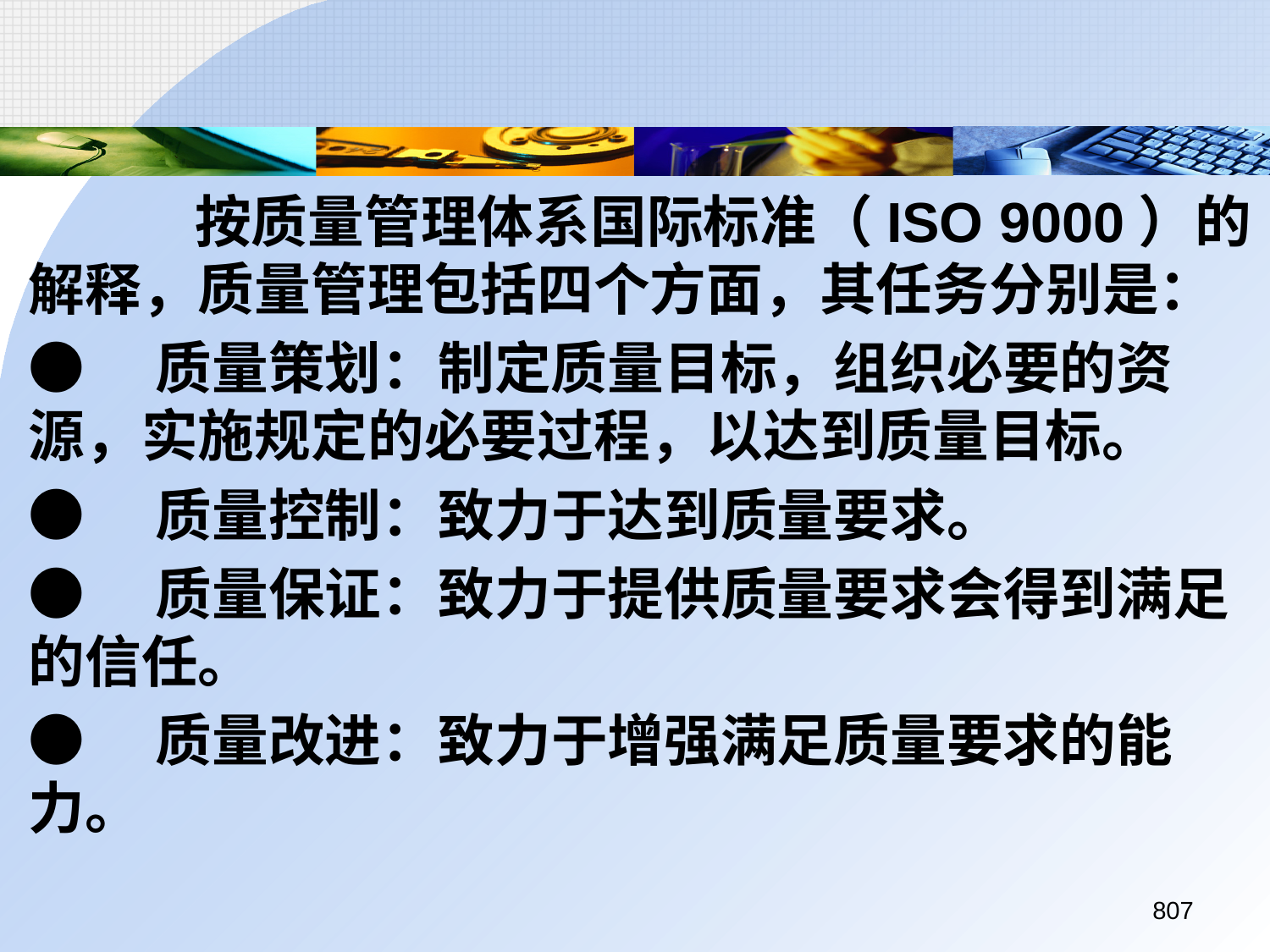

按质量管理体系国际标准（ISO 9000）的解释，质量管理包括四个方面，其任务分别是：
	●	质量策划：制定质量目标，组织必要的资源，实施规定的必要过程，以达到质量目标。
	●	质量控制：致力于达到质量要求。
	●	质量保证：致力于提供质量要求会得到满足的信任。
	●	质量改进：致力于增强满足质量要求的能力。

807